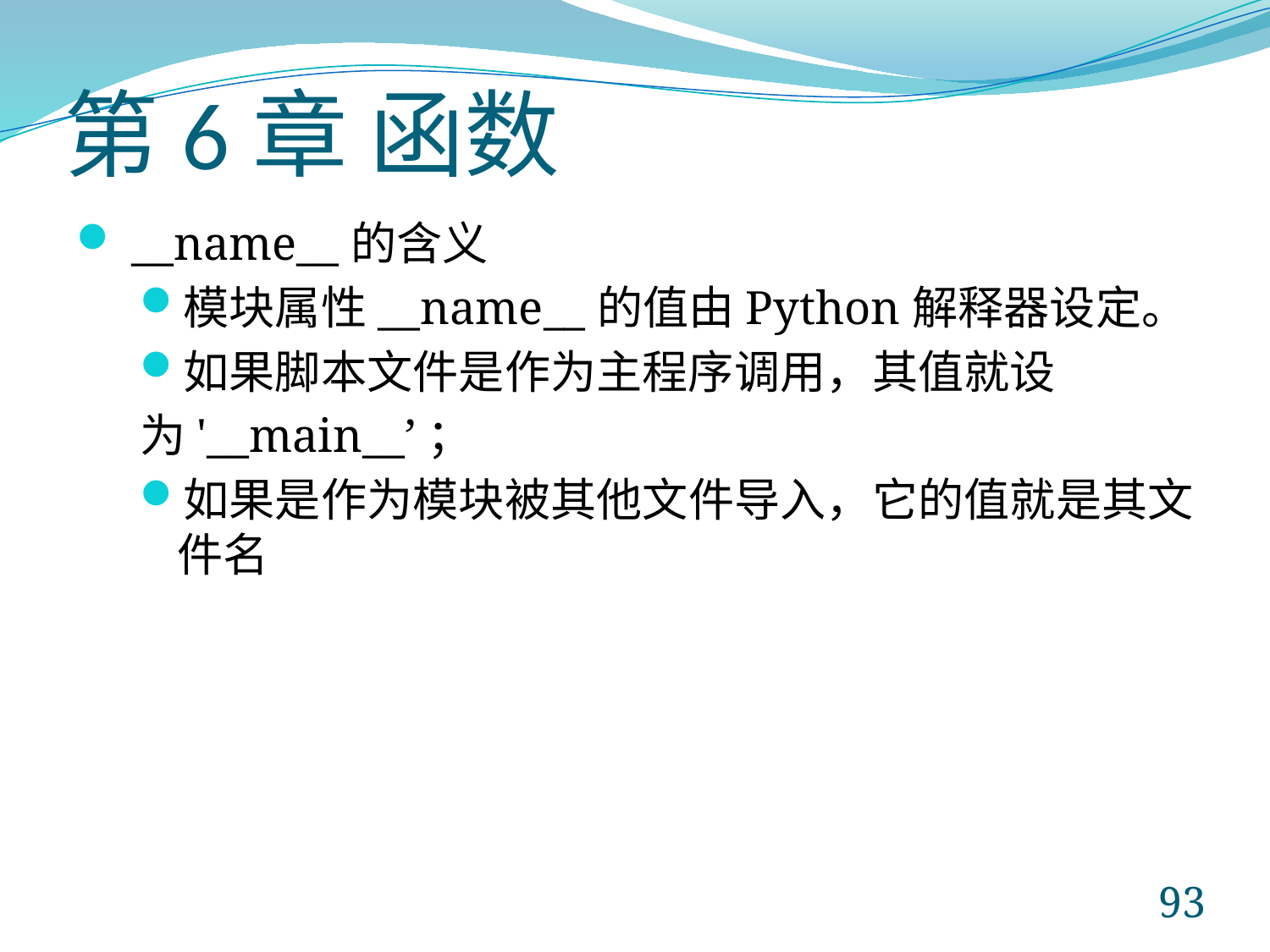

# 第6章 函数
 __name__的含义
模块属性__name__的值由Python解释器设定。
如果脚本文件是作为主程序调用，其值就设
为'__main__’；
如果是作为模块被其他文件导入，它的值就是其文件名

93